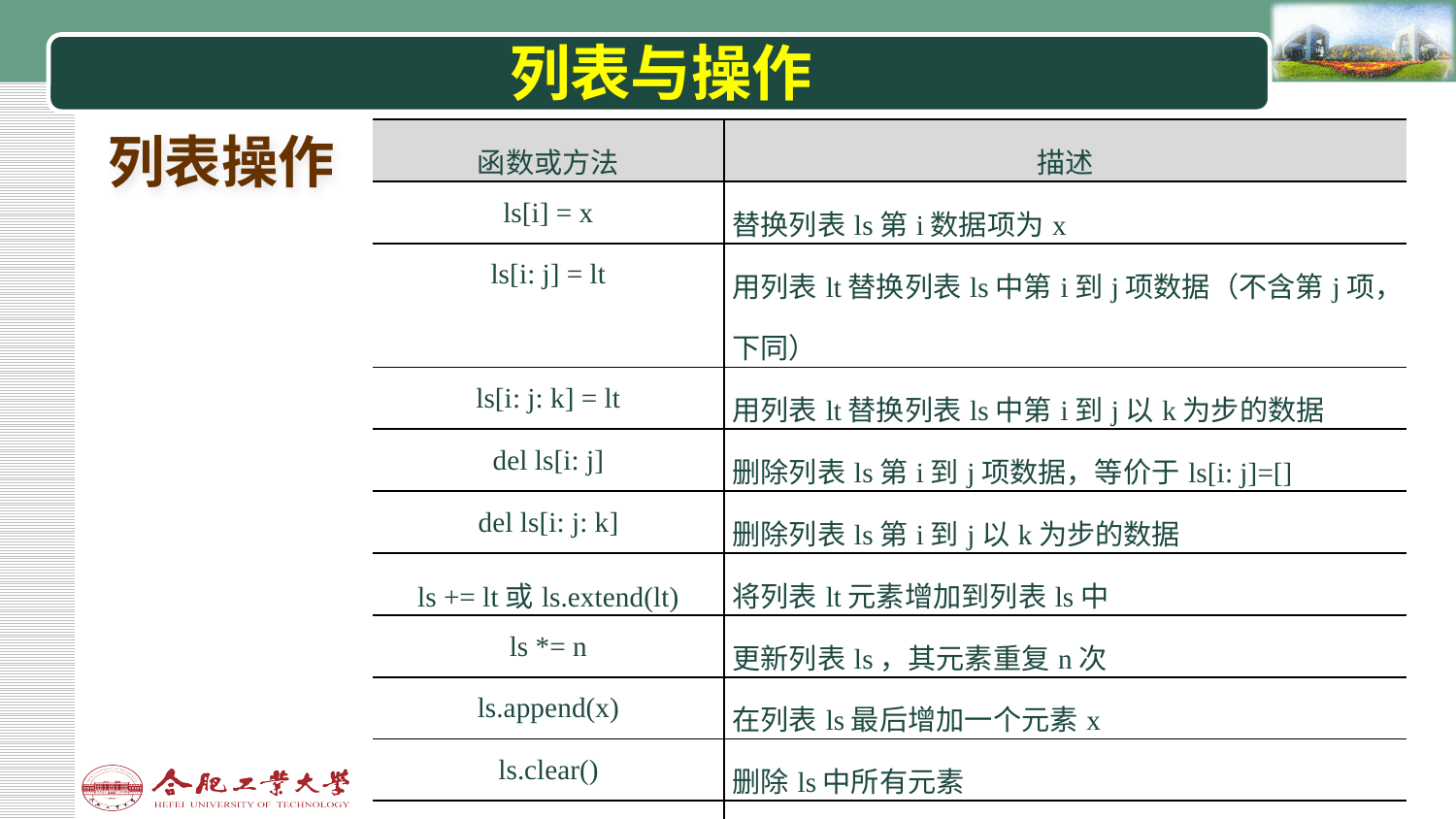

# 列表与操作
列表操作
| 函数或方法 | 描述 |
| --- | --- |
| ls[i] = x | 替换列表ls第i数据项为x |
| ls[i: j] = lt | 用列表lt替换列表ls中第i到j项数据（不含第j项，下同） |
| ls[i: j: k] = lt | 用列表lt替换列表ls中第i到j以k为步的数据 |
| del ls[i: j] | 删除列表ls第i到j项数据，等价于ls[i: j]=[] |
| del ls[i: j: k] | 删除列表ls第i到j以k为步的数据 |
| ls += lt或ls.extend(lt) | 将列表lt元素增加到列表ls中 |
| ls \*= n | 更新列表ls，其元素重复n次 |
| ls.append(x) | 在列表ls最后增加一个元素x |
| ls.clear() | 删除ls中所有元素 |
| ls.copy() | 生成一个新列表，复制ls中所有元素 |
| ls.insert(i, x) | 在列表ls第i位置增加元素x |
| ls.pop(i) | 将列表ls中第i项元素取出并删除该元素 |
| ls.remove(x) | 将列表中出现的第一个元素x删除 |
| ls.reverse(x) | 列表ls中元素反转 |